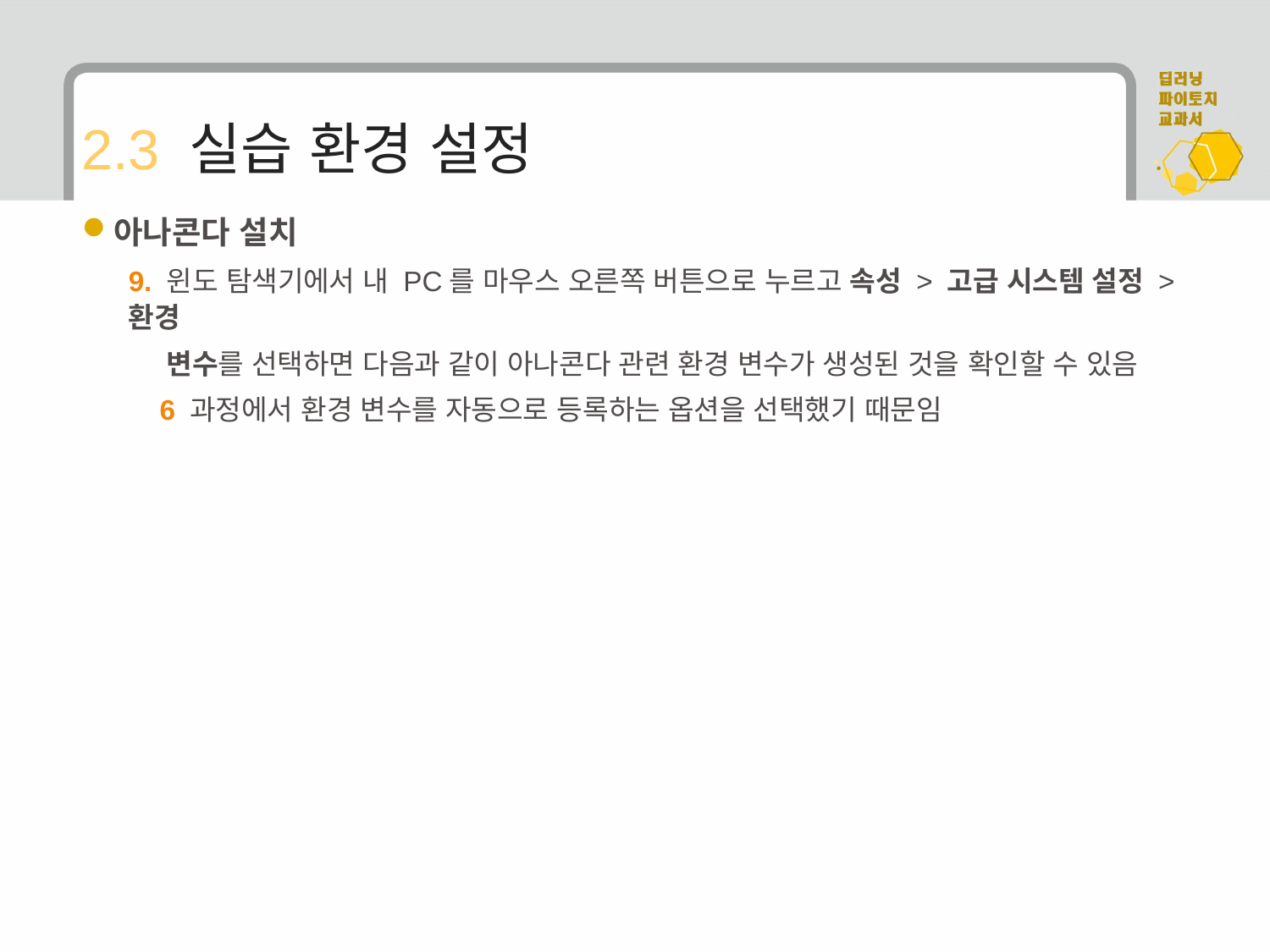

# 2.3 실습 환경 설정
아나콘다 설치
9. 윈도 탐색기에서 내 PC를 마우스 오른쪽 버튼으로 누르고 속성 > 고급 시스템 설정 > 환경
    변수를 선택하면 다음과 같이 아나콘다 관련 환경 변수가 생성된 것을 확인할 수 있음
    6 과정에서 환경 변수를 자동으로 등록하는 옵션을 선택했기 때문임